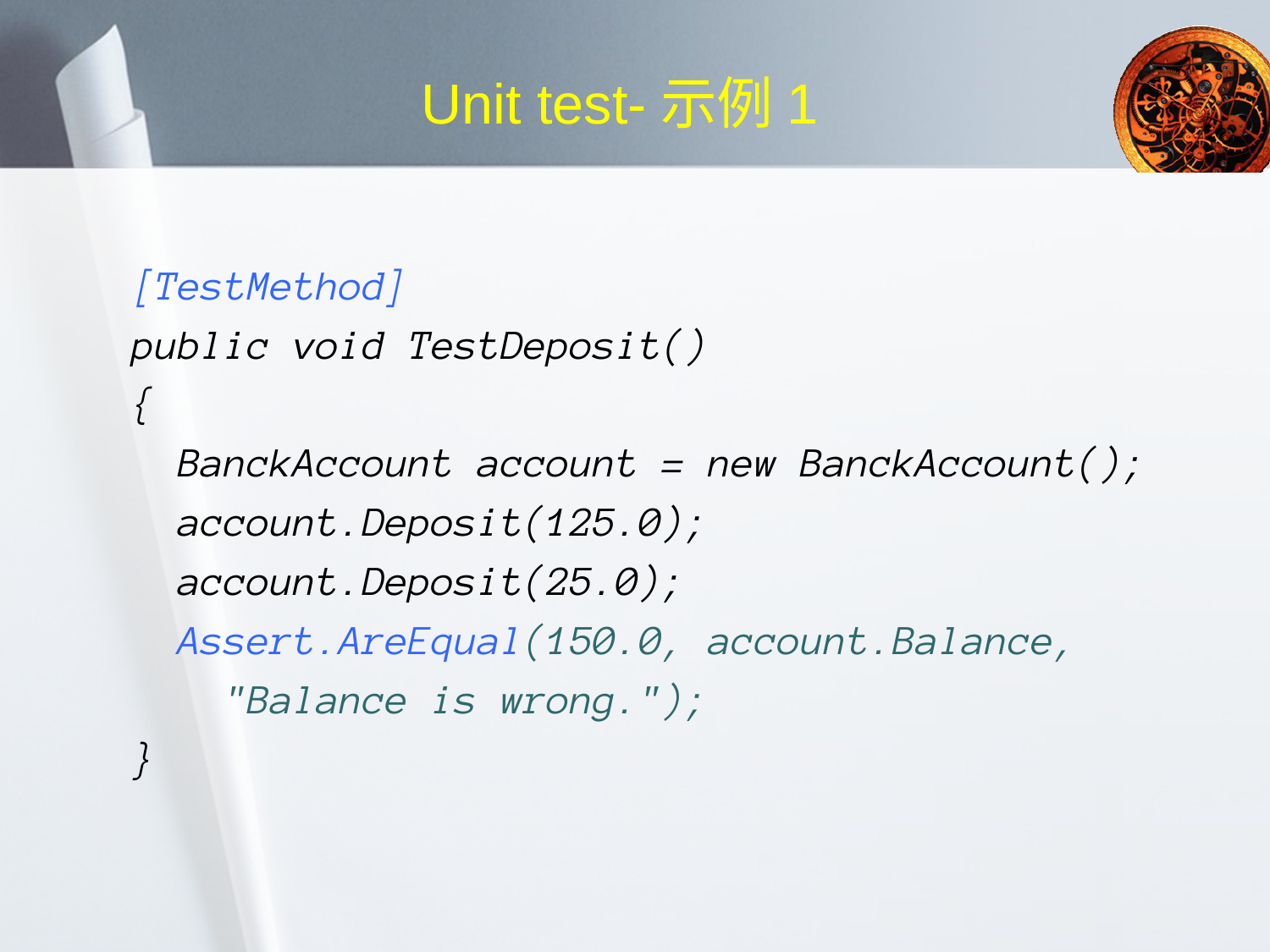

# Unit test-示例1
[TestMethod]
public void TestDeposit()
{
  BanckAccount account = new BanckAccount();
  account.Deposit(125.0);
  account.Deposit(25.0);
  Assert.AreEqual(150.0, account.Balance,
    "Balance is wrong.");
}